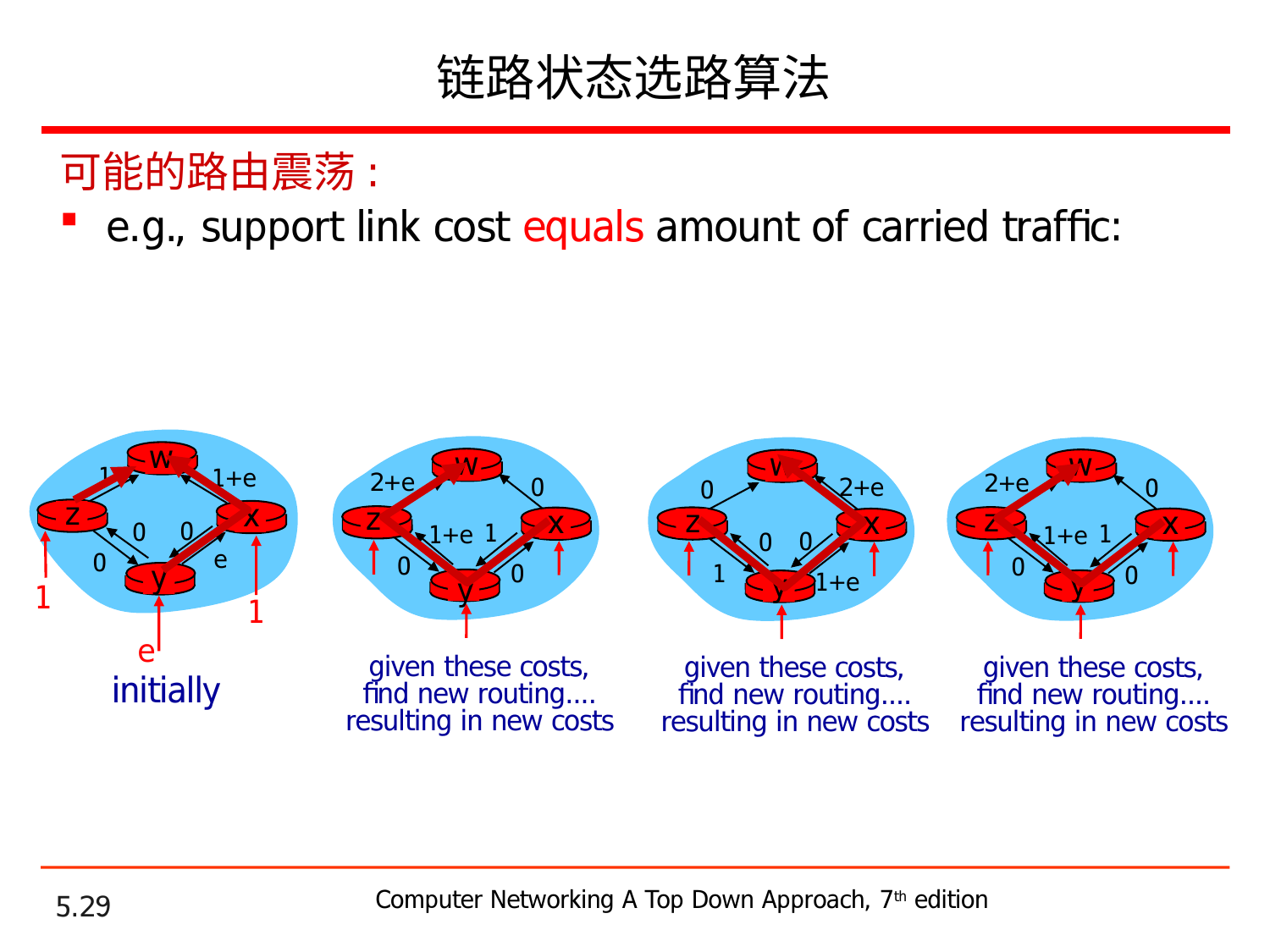

# 链路状态选路算法
可能的路由震荡:
e.g., support link cost equals amount of carried traffic:

w

w

z

x

y

given these costs,
find new routing….
resulting in new costs

w

z

x

y

given these costs,
find new routing….
resulting in new costs

w

z

x

y

given these costs,
find new routing….
resulting in new costs

1

1+e
2+e
0
1
1+e
0
0
2+e
0
1
1+e
0
0

2+e
0
0
0
1
1+e

z

x

0
0

e
0
y

1
1

e
initially